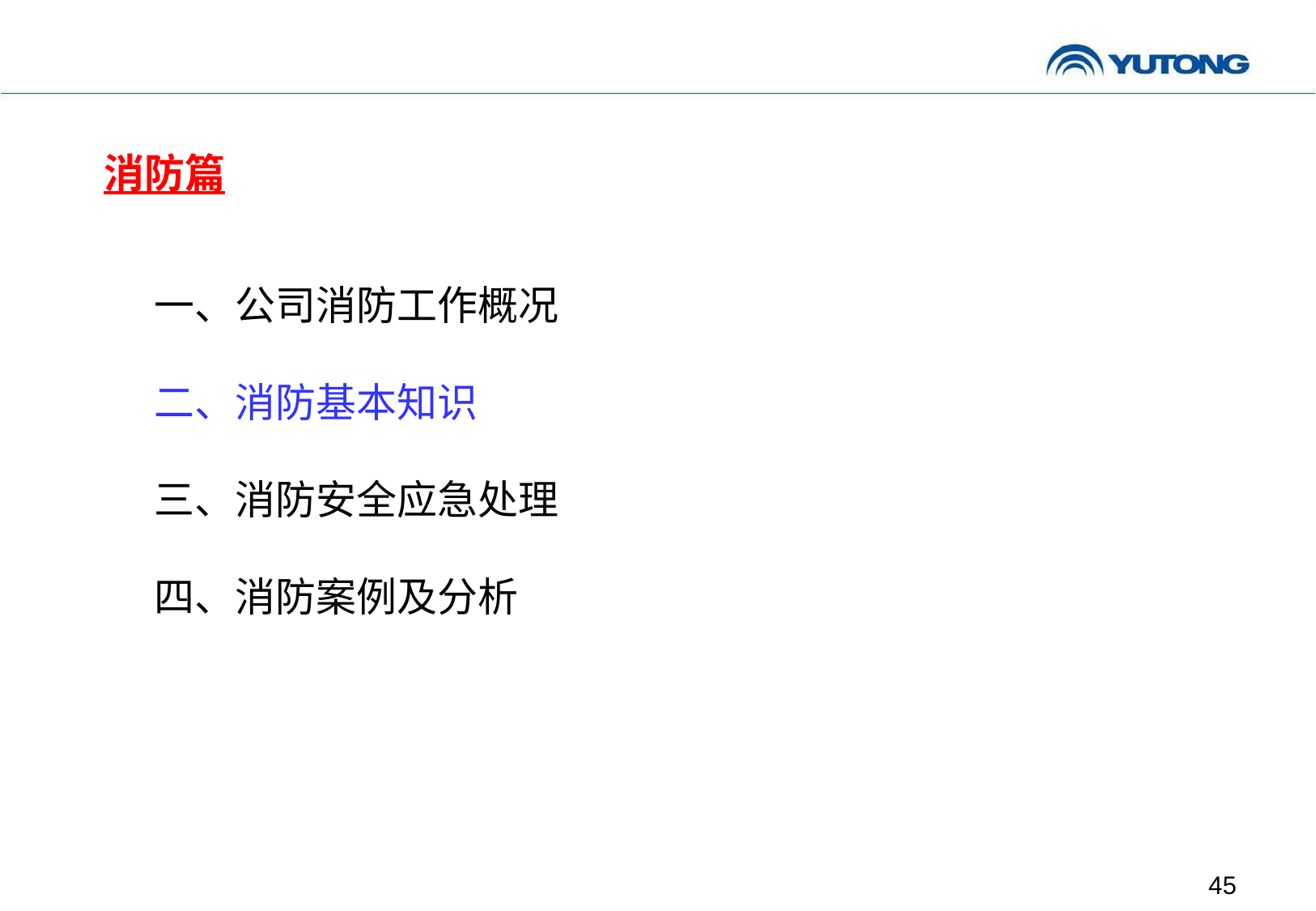

消防篇
一、公司消防工作概况

二、消防基本知识

三、消防安全应急处理

四、消防案例及分析

45